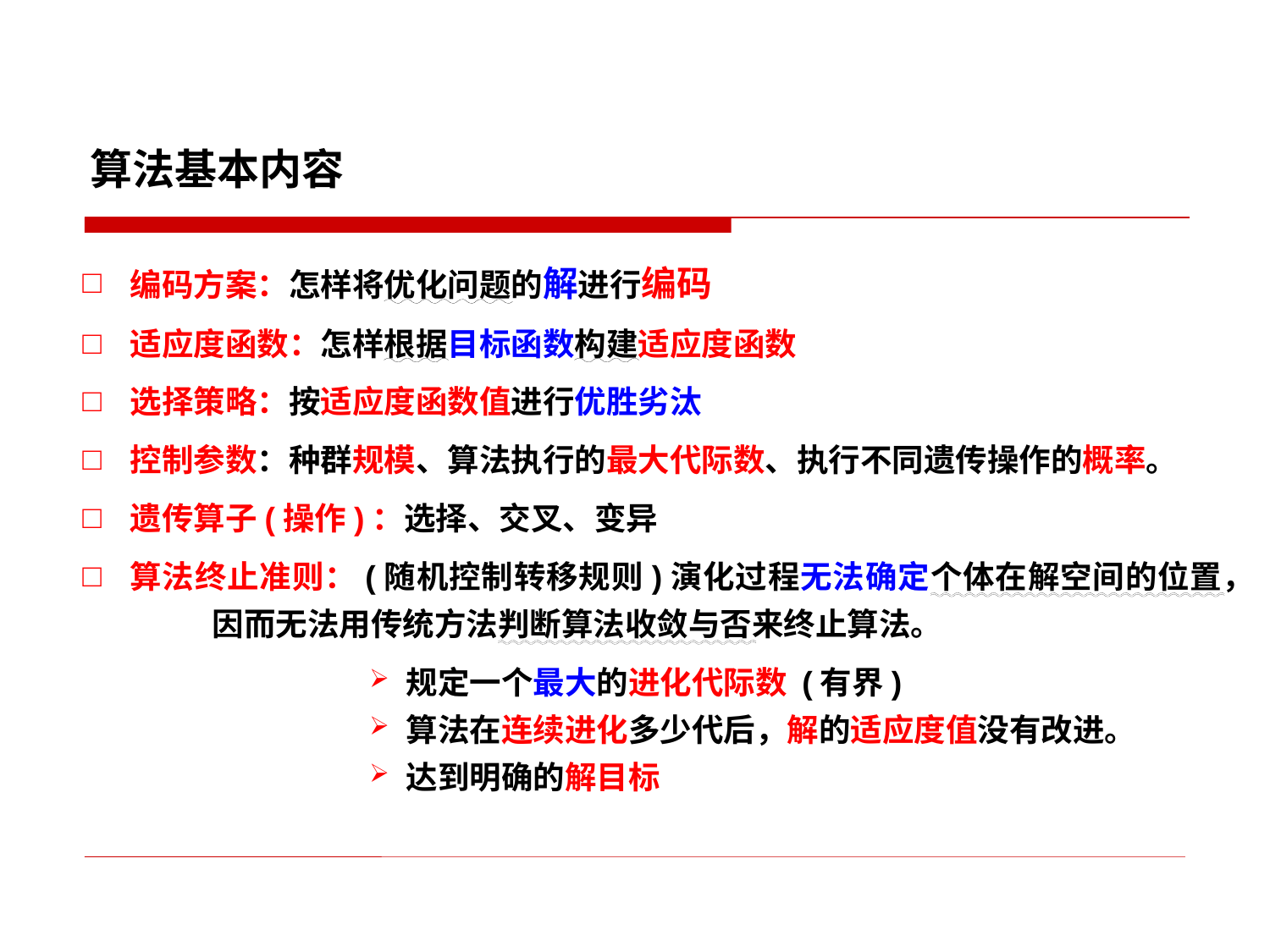

算法基本内容
编码方案：怎样将优化问题的解进行编码
适应度函数：怎样根据目标函数构建适应度函数
选择策略：按适应度函数值进行优胜劣汰
控制参数：种群规模、算法执行的最大代际数、执行不同遗传操作的概率。
遗传算子(操作)：选择、交叉、变异
算法终止准则：(随机控制转移规则)演化过程无法确定个体在解空间的位置，
                 因而无法用传统方法判断算法收敛与否来终止算法。
规定一个最大的进化代际数 (有界)
算法在连续进化多少代后，解的适应度值没有改进。
达到明确的解目标